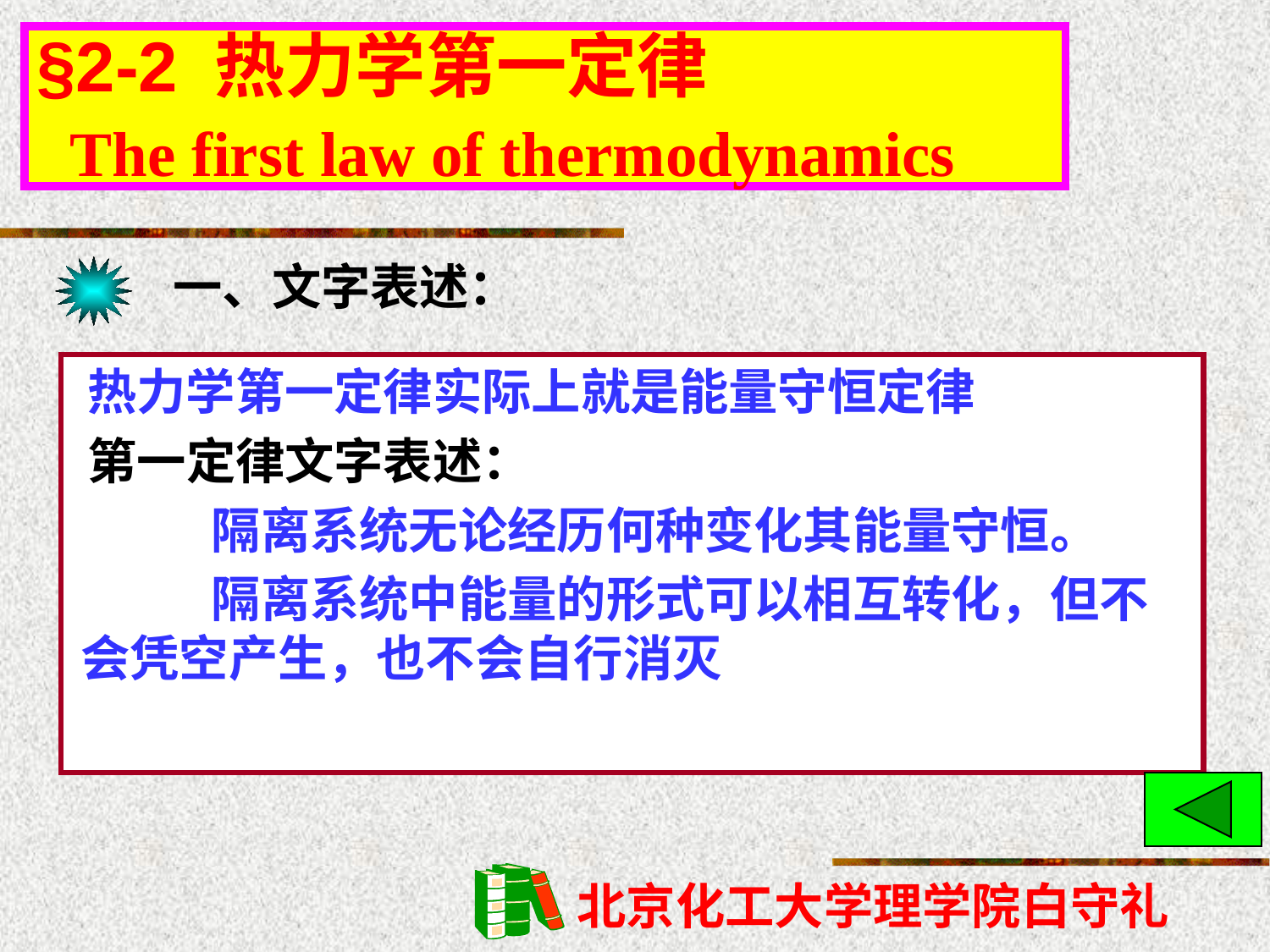

§2-2 热力学第一定律
 The first law of thermodynamics

一、文字表述：
热力学第一定律实际上就是能量守恒定律
第一定律文字表述：
          隔离系统无论经历何种变化其能量守恒。
          隔离系统中能量的形式可以相互转化，但不会凭空产生，也不会自行消灭